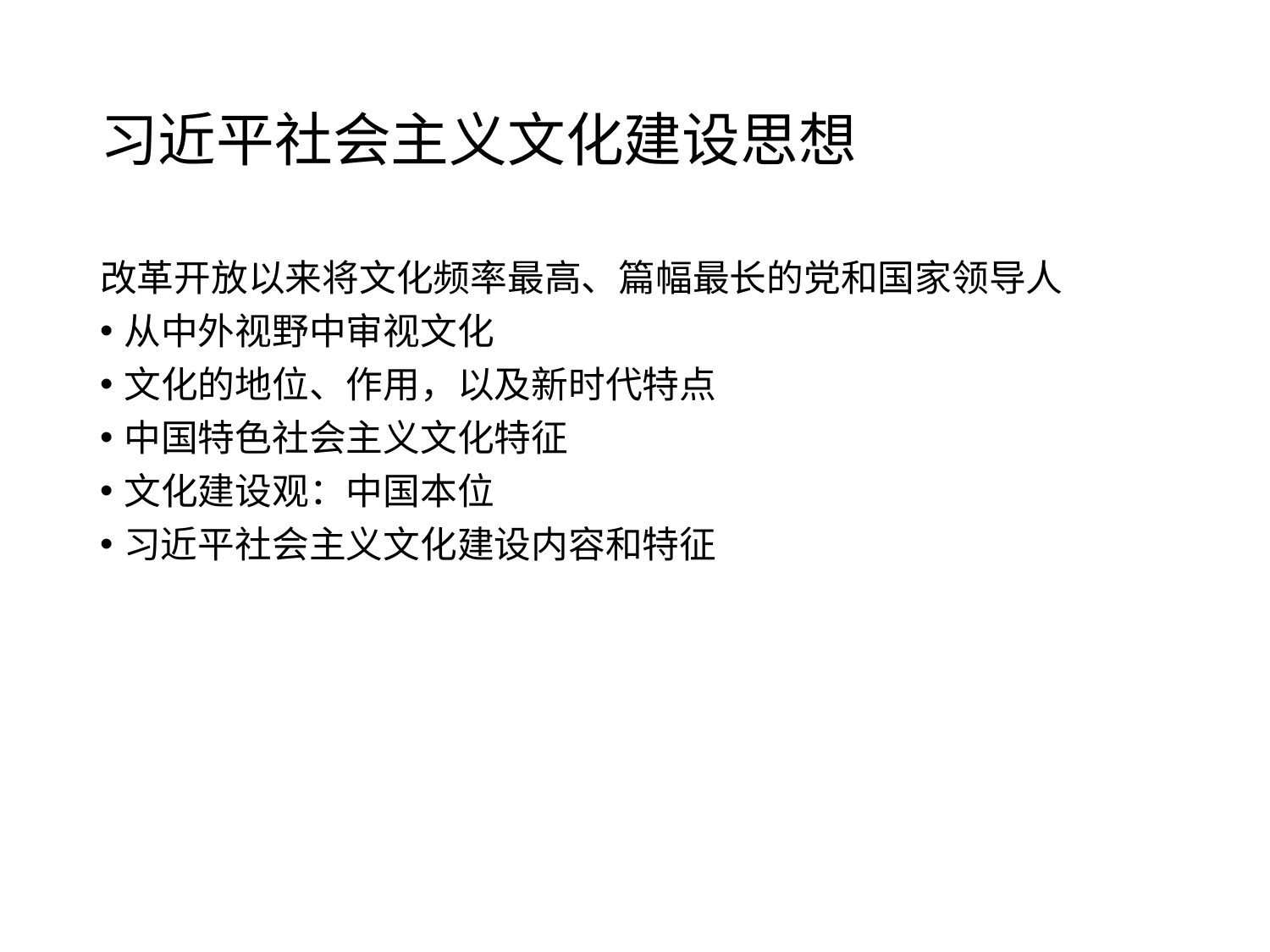

# 习近平社会主义文化建设思想
改革开放以来将文化频率最高、篇幅最长的党和国家领导人
从中外视野中审视文化
文化的地位、作用，以及新时代特点
中国特色社会主义文化特征
文化建设观：中国本位
习近平社会主义文化建设内容和特征